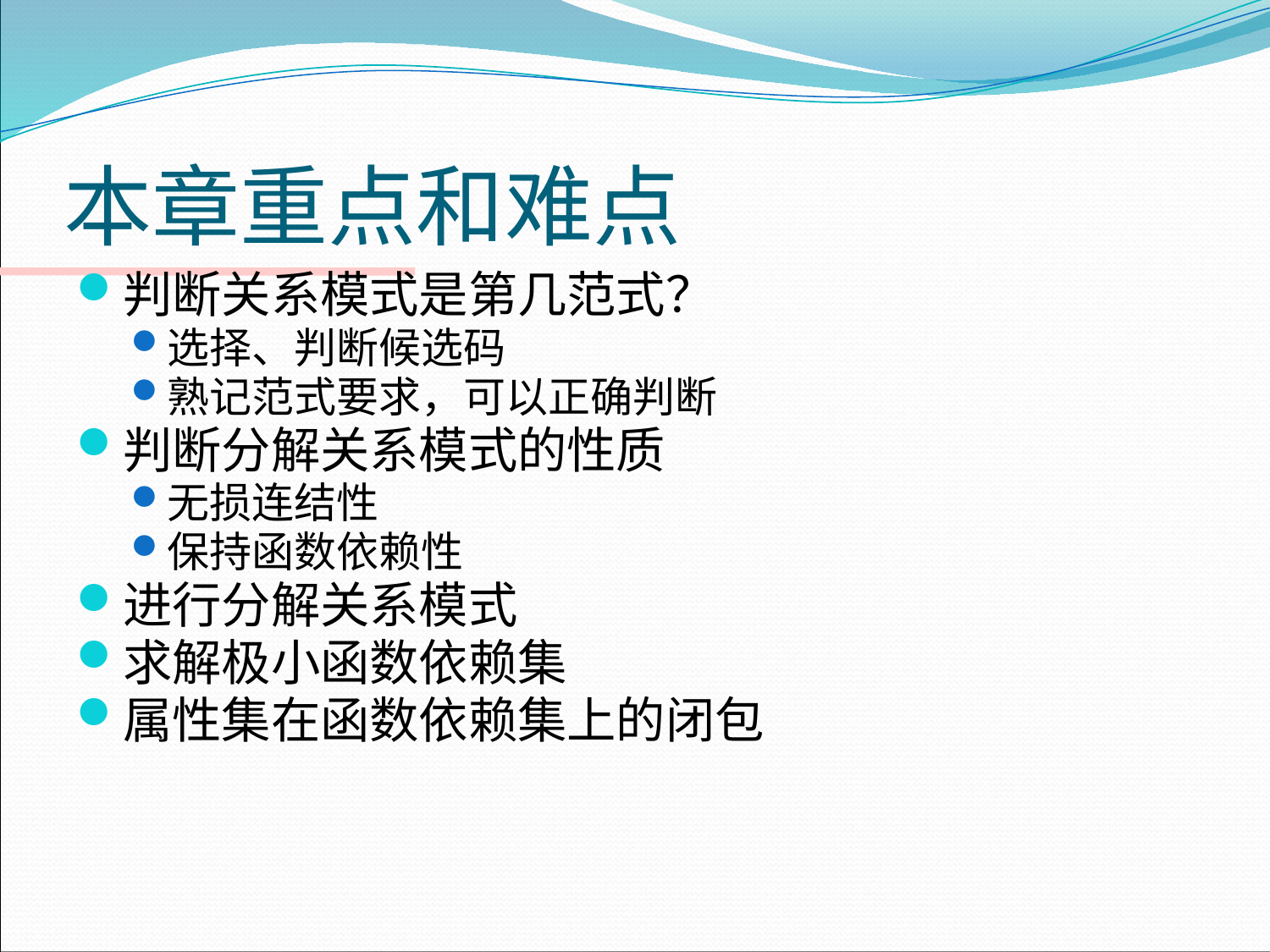

# 本章重点和难点
判断关系模式是第几范式？
选择、判断候选码
熟记范式要求，可以正确判断
判断分解关系模式的性质
无损连结性
保持函数依赖性
进行分解关系模式
求解极小函数依赖集
属性集在函数依赖集上的闭包

659